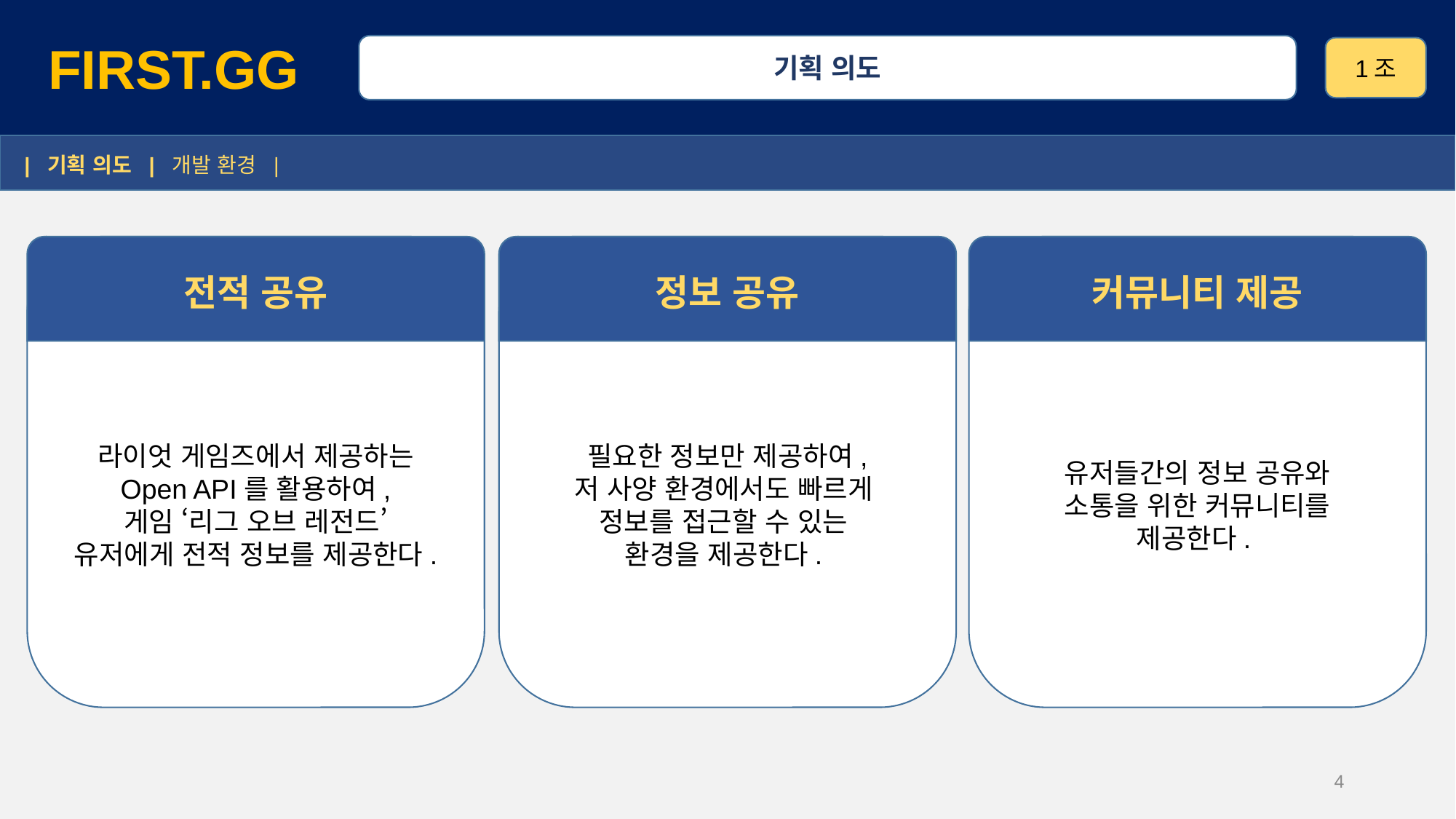

FIRST.GG
기획 의도
1조
  |  기획 의도  |  개발 환경  |

라이엇 게임즈에서 제공하는
Open API를 활용하여,
게임 ‘리그 오브 레전드’
유저에게 전적 정보를 제공한다.
전적 공유

필요한 정보만 제공하여,
저 사양 환경에서도 빠르게
정보를 접근할 수 있는
환경을 제공한다.
정보 공유

유저들간의 정보 공유와
소통을 위한 커뮤니티를
제공한다.

커뮤니티 제공
4